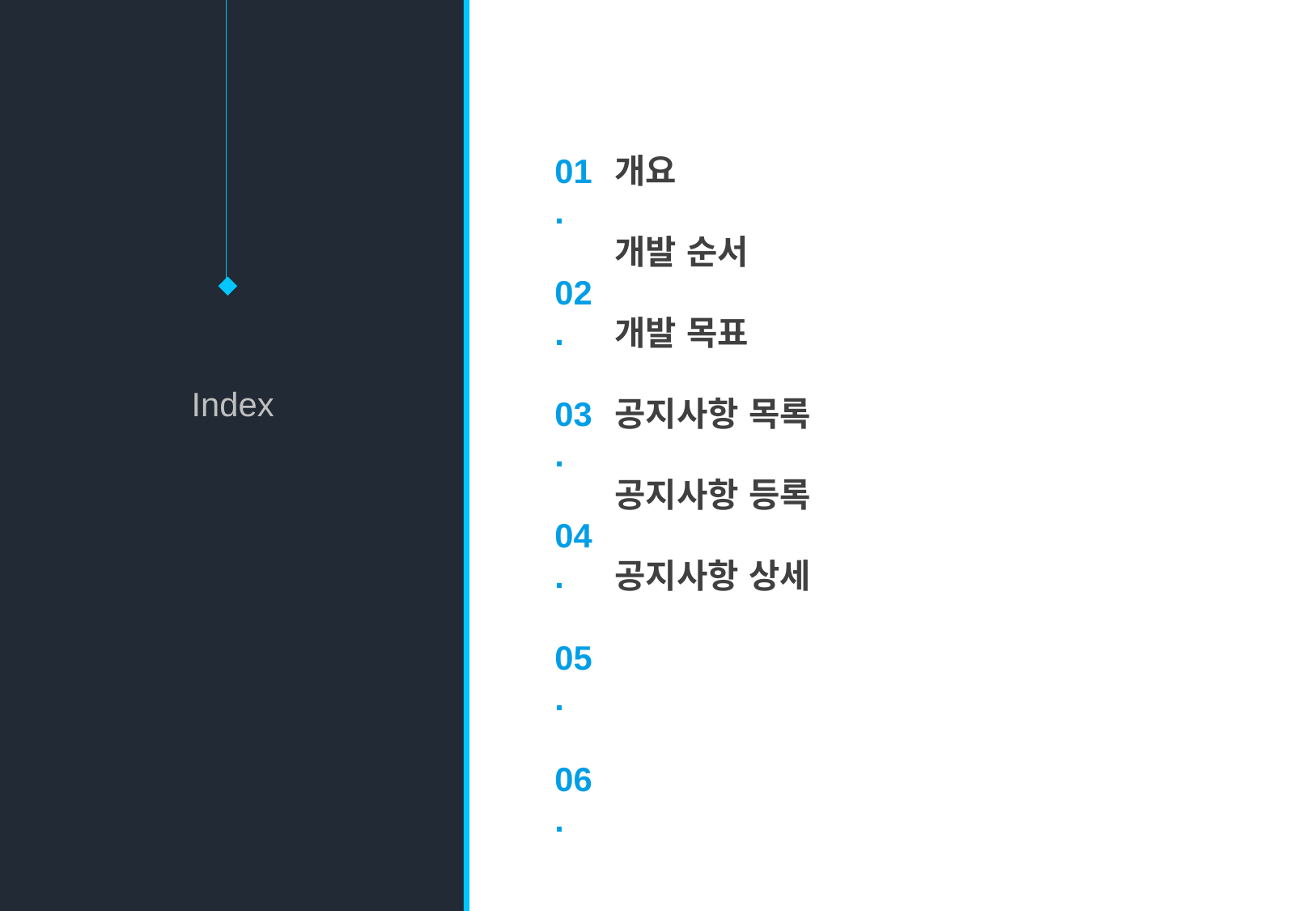

01.

02.

03.

04.

05.

06.

개요

개발 순서

개발 목표

공지사항 목록

공지사항 등록

공지사항 상세

목차
Index